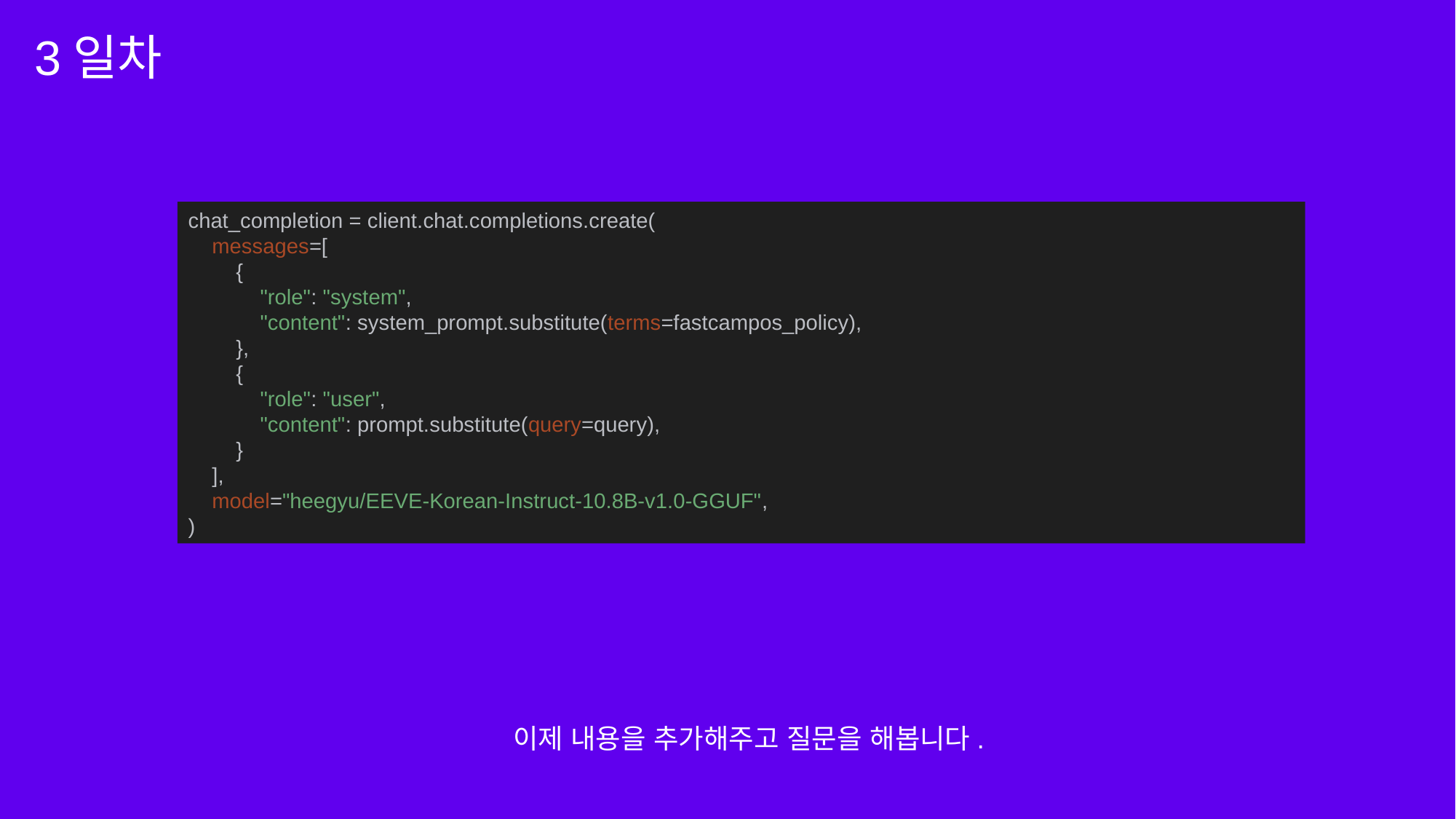

3일차
chat_completion = client.chat.completions.create(
    messages=[
        {
            "role": "system",
            "content": system_prompt.substitute(terms=fastcampos_policy),
        },
        {
            "role": "user",
            "content": prompt.substitute(query=query),
        }
    ],
    model="heegyu/EEVE-Korean-Instruct-10.8B-v1.0-GGUF",
)
이제 내용을 추가해주고 질문을 해봅니다.